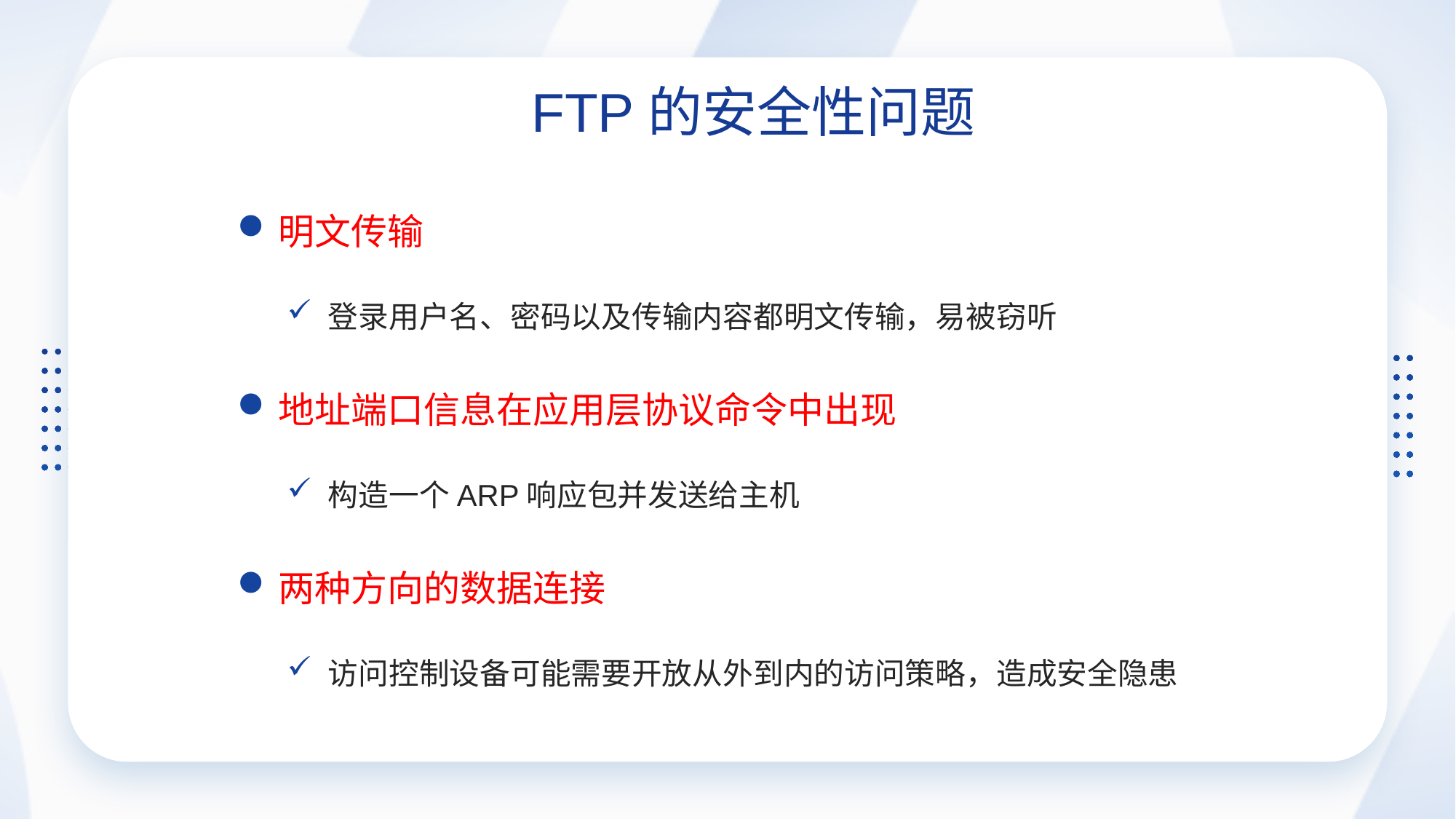

FTP的安全性问题
明文传输
登录用户名、密码以及传输内容都明文传输，易被窃听
地址端口信息在应用层协议命令中出现
构造一个ARP响应包并发送给主机
两种方向的数据连接
访问控制设备可能需要开放从外到内的访问策略，造成安全隐患